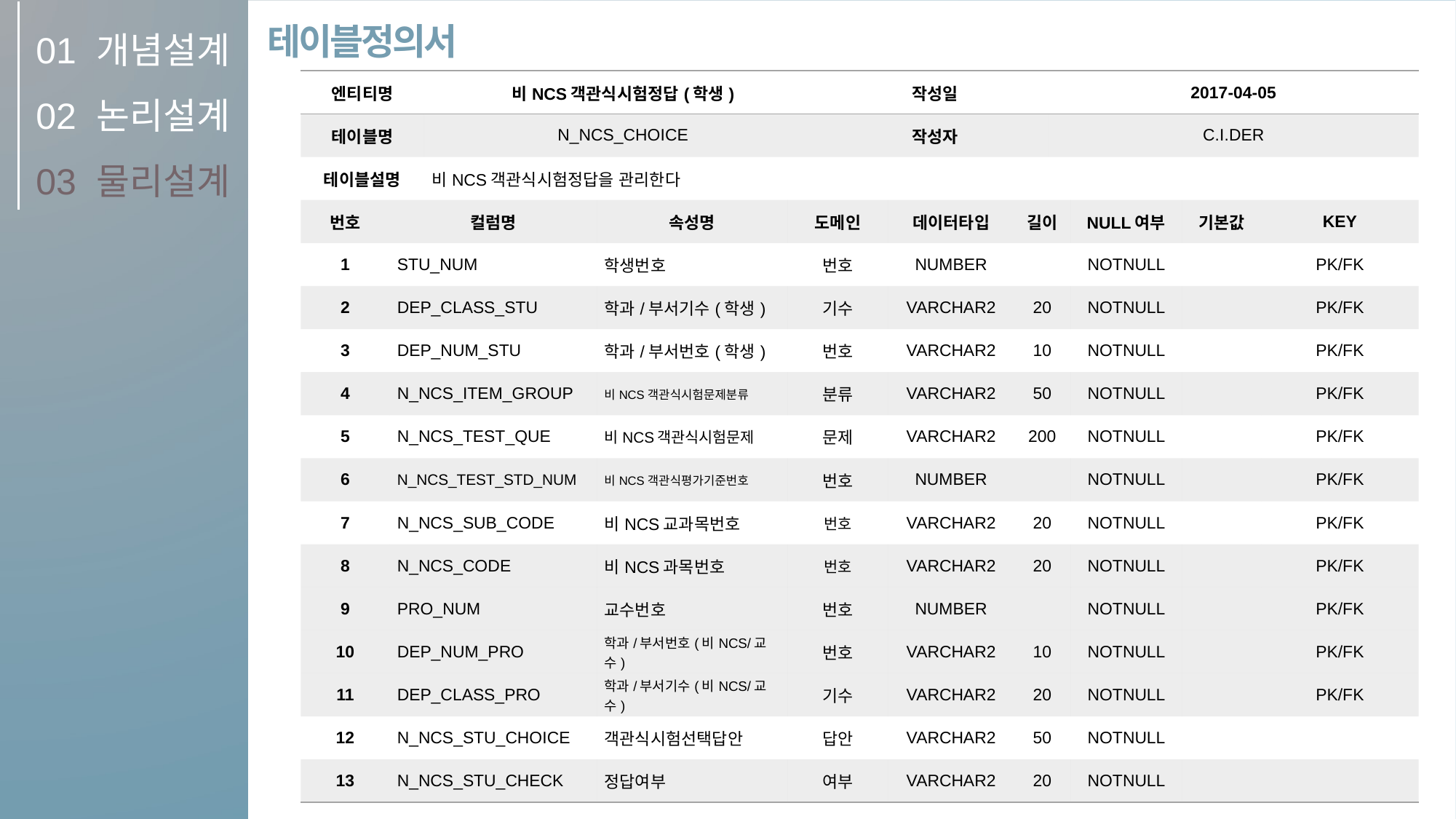

01
02
03
개념설계
논리설계
물리설계

테이블정의서
| 엔티티명 |  | 비NCS객관식시험정답(학생) |  |  | 작성일 |  |  | 2017-04-05 |  |  |  |
| --- | --- | --- | --- | --- | --- | --- | --- | --- | --- | --- | --- |
| 테이블명 |  | N\_NCS\_CHOICE |  |  | 작성자 |  |  | C.I.DER |  |  |  |
| 테이블설명 |  | 비NCS객관식시험정답을 관리한다 |  |  |  |  |  |  |  |  |  |
| 번호 | 컬럼명 |  | 속성명 | 도메인 |  | 데이터타입 | 길이 |  | NULL여부 | 기본값 | KEY |
| 1 | STU\_NUM |  | 학생번호 | 번호 |  | NUMBER |  |  | NOTNULL |  | PK/FK |
| 2 | DEP\_CLASS\_STU |  | 학과/부서기수(학생) | 기수 |  | VARCHAR2 | 20 |  | NOTNULL |  | PK/FK |
| 3 | DEP\_NUM\_STU |  | 학과/부서번호(학생) | 번호 |  | VARCHAR2 | 10 |  | NOTNULL |  | PK/FK |
| 4 | N\_NCS\_ITEM\_GROUP |  | 비NCS객관식시험문제분류 | 분류 |  | VARCHAR2 | 50 |  | NOTNULL |  | PK/FK |
| 5 | N\_NCS\_TEST\_QUE |  | 비NCS객관식시험문제 | 문제 |  | VARCHAR2 | 200 |  | NOTNULL |  | PK/FK |
| 6 | N\_NCS\_TEST\_STD\_NUM |  | 비NCS객관식평가기준번호 | 번호 |  | NUMBER |  |  | NOTNULL |  | PK/FK |
| 7 | N\_NCS\_SUB\_CODE |  | 비NCS교과목번호 | 번호 |  | VARCHAR2 | 20 |  | NOTNULL |  | PK/FK |
| 8 | N\_NCS\_CODE |  | 비NCS과목번호 | 번호 |  | VARCHAR2 | 20 |  | NOTNULL |  | PK/FK |
| 9 | PRO\_NUM |  | 교수번호 | 번호 |  | NUMBER |  |  | NOTNULL |  | PK/FK |
| 10 | DEP\_NUM\_PRO |  | 학과/부서번호(비NCS/교수) | 번호 |  | VARCHAR2 | 10 |  | NOTNULL |  | PK/FK |
| 11 | DEP\_CLASS\_PRO |  | 학과/부서기수(비NCS/교수) | 기수 |  | VARCHAR2 | 20 |  | NOTNULL |  | PK/FK |
| 12 | N\_NCS\_STU\_CHOICE |  | 객관식시험선택답안 | 답안 |  | VARCHAR2 | 50 |  | NOTNULL |  |  |
| 13 | N\_NCS\_STU\_CHECK |  | 정답여부 | 여부 |  | VARCHAR2 | 20 |  | NOTNULL |  |  |